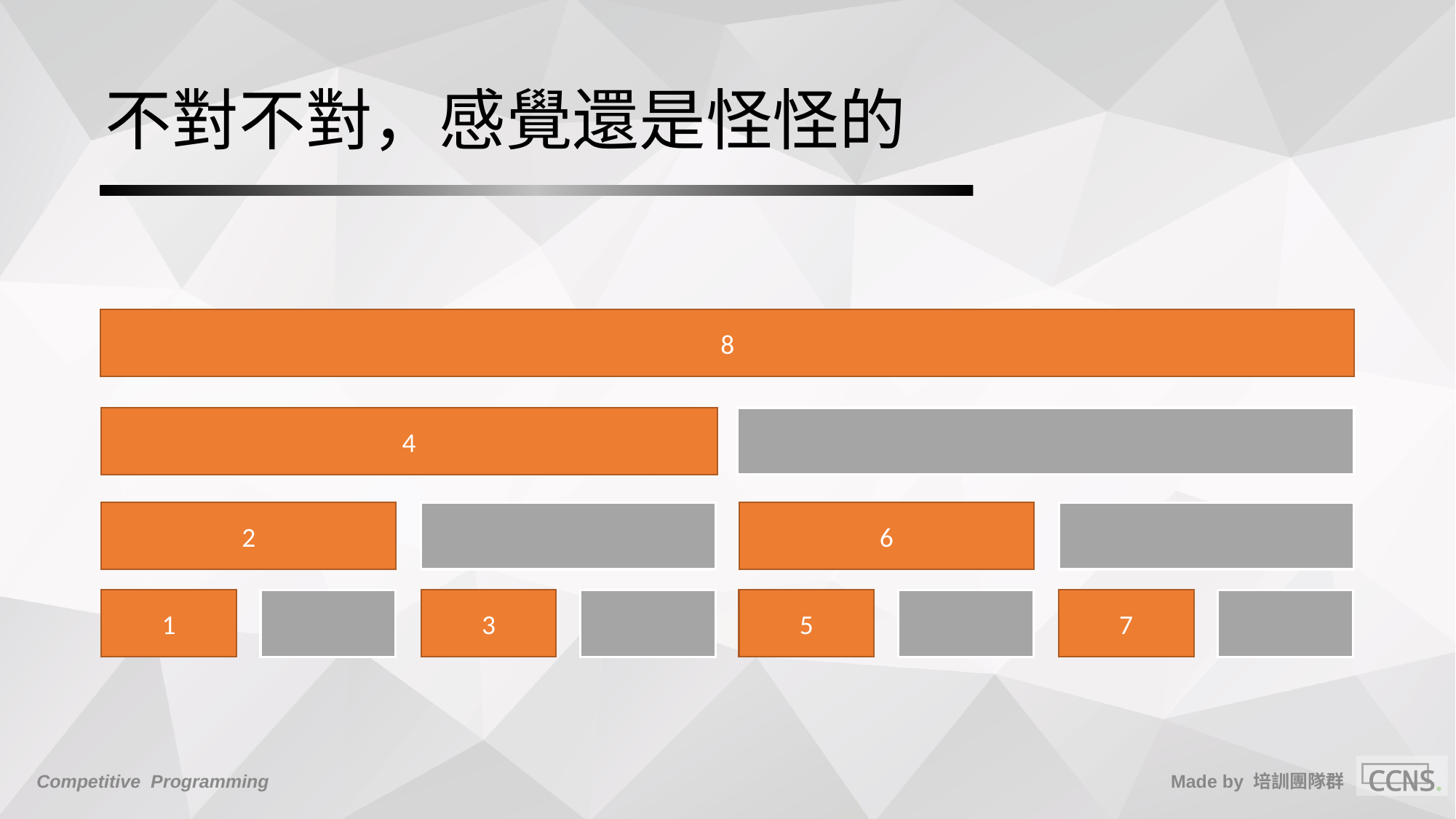

# 不對不對，感覺還是怪怪的
8
4

2

6

1

3

5

7